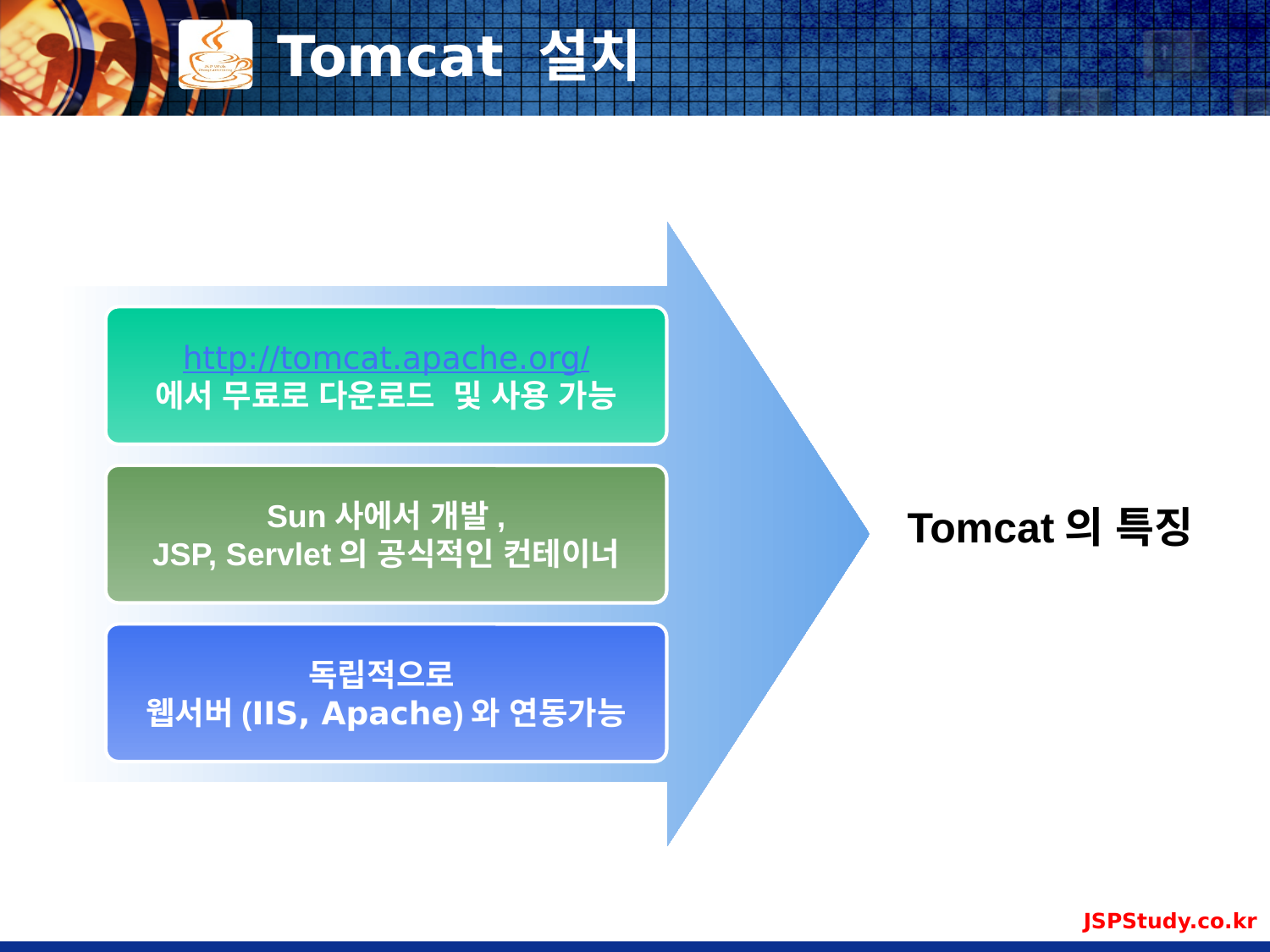

# Tomcat 설치

http://tomcat.apache.org/
에서 무료로 다운로드  및 사용 가능
Tomcat의 특징
Sun사에서 개발,
JSP, Servlet의 공식적인 컨테이너
독립적으로
웹서버(IIS, Apache)와 연동가능
JSPStudy.co.kr